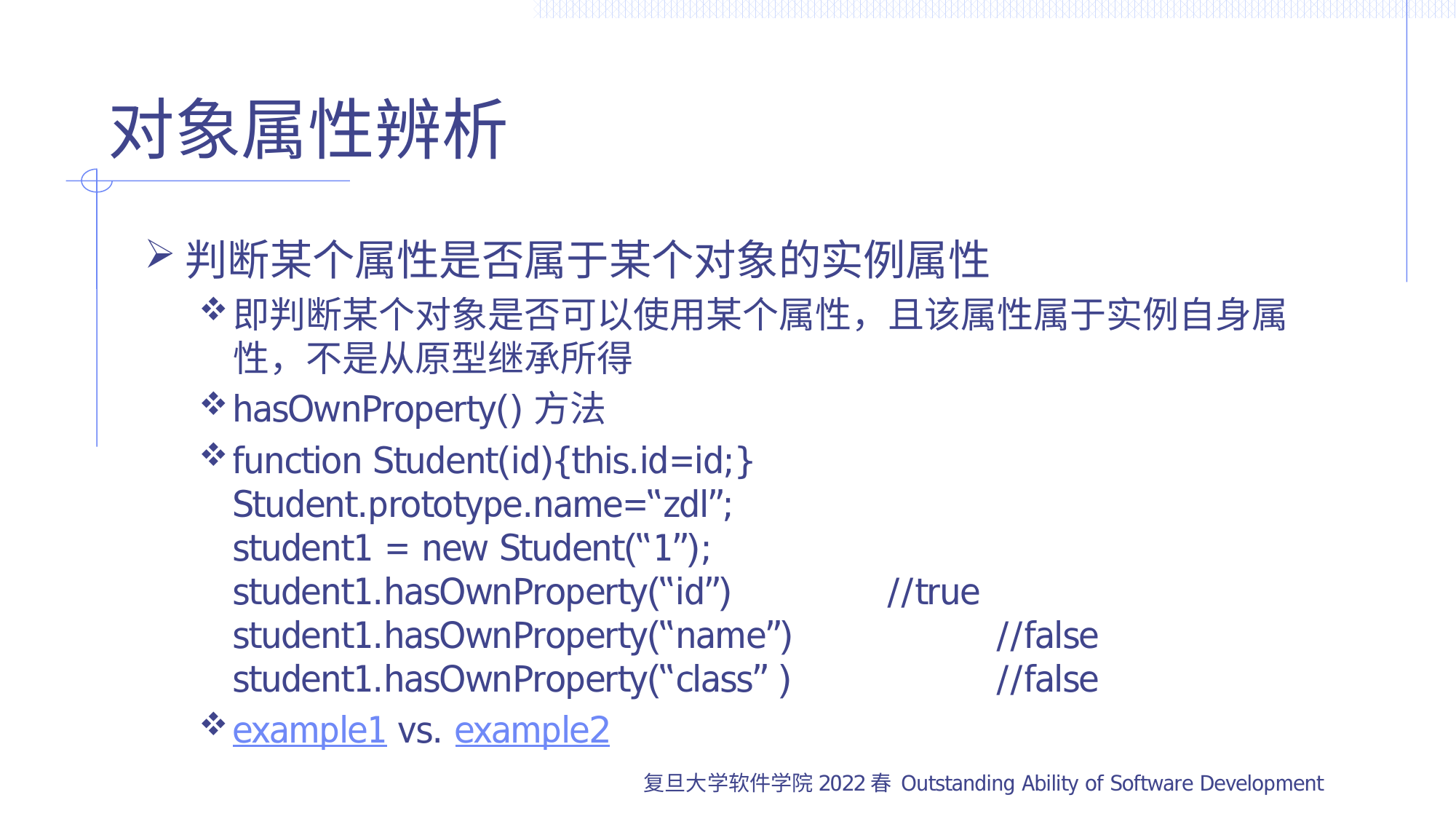

# 对象属性辨析
判断某个属性是否属于某个对象的实例属性
即判断某个对象是否可以使用某个属性，且该属性属于实例自身属性，不是从原型继承所得
hasOwnProperty()方法
function Student(id){this.id=id;}
Student.prototype.name=“zdl”;
student1 = new Student(“1”);
student1.hasOwnProperty(“id”) 		//true
student1.hasOwnProperty(“name”)		//false
student1.hasOwnProperty(“class” )		//false
example1 vs. example2